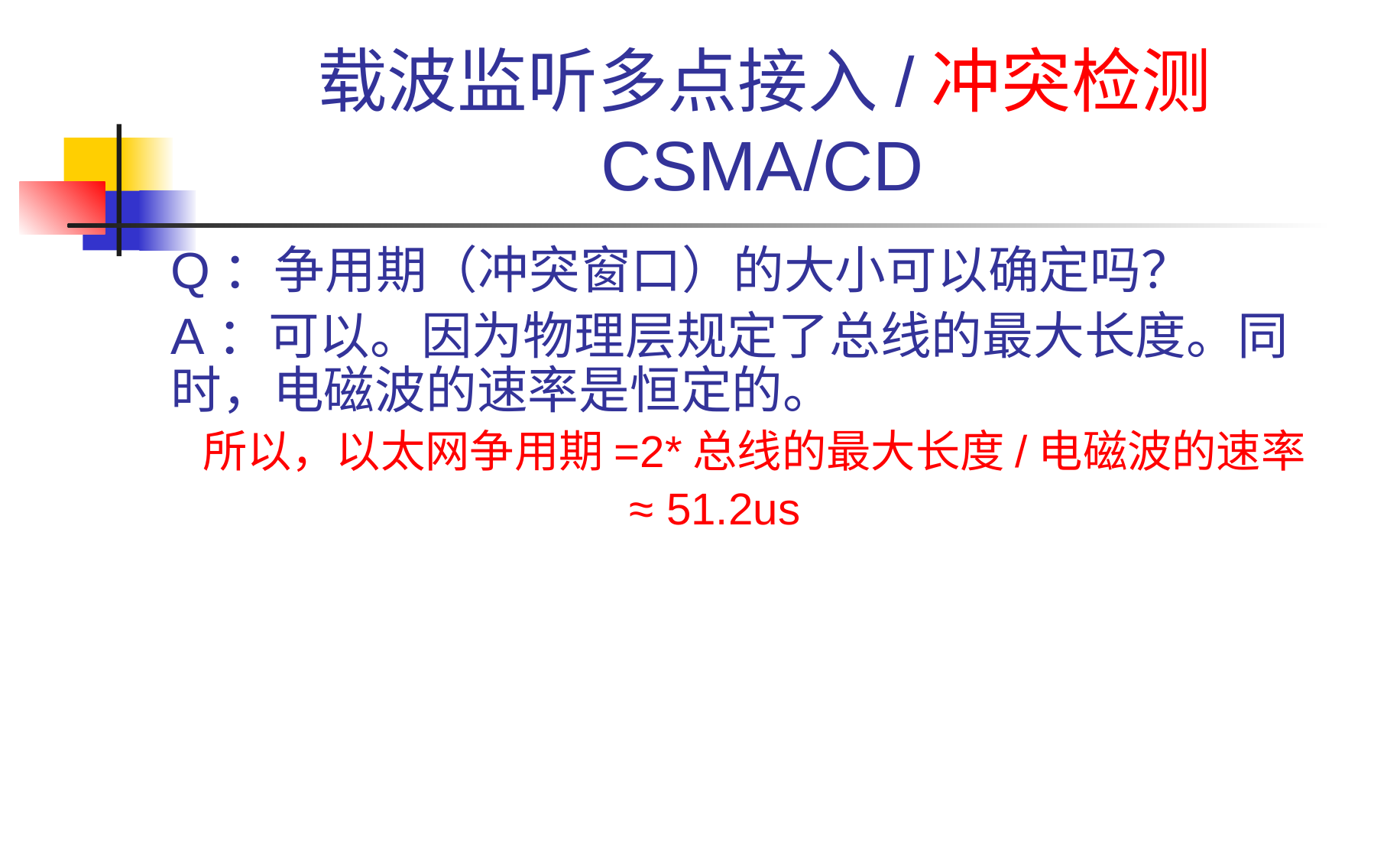

# 载波监听多点接入/冲突检测  CSMA/CD
Q：争用期（冲突窗口）的大小可以确定吗？
A：可以。因为物理层规定了总线的最大长度。同时，电磁波的速率是恒定的。
所以，以太网争用期=2*总线的最大长度/电磁波的速率
				≈ 51.2us